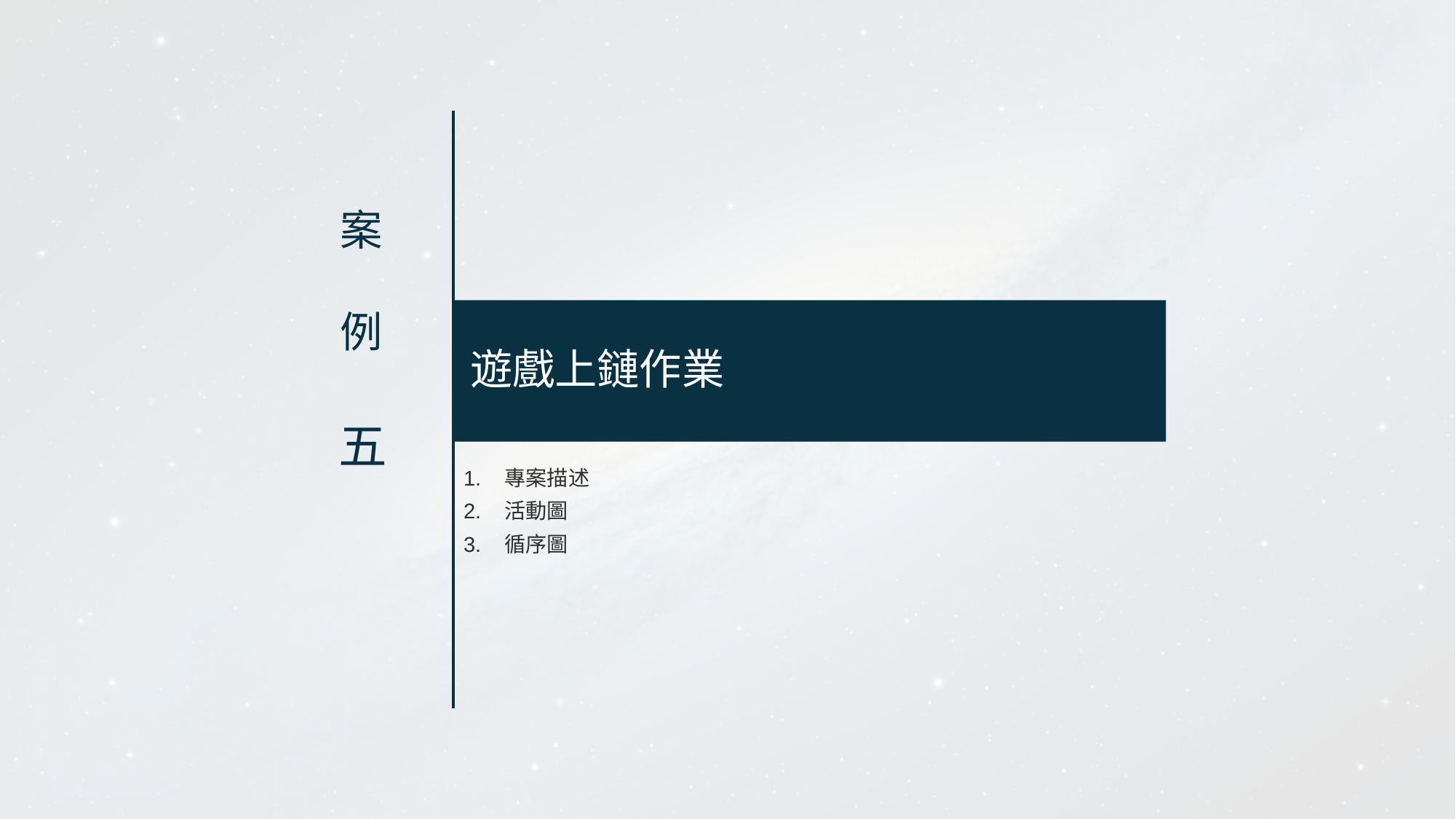

案

例
# 遊戲上鏈作業
五
專案描述
活動圖
循序圖